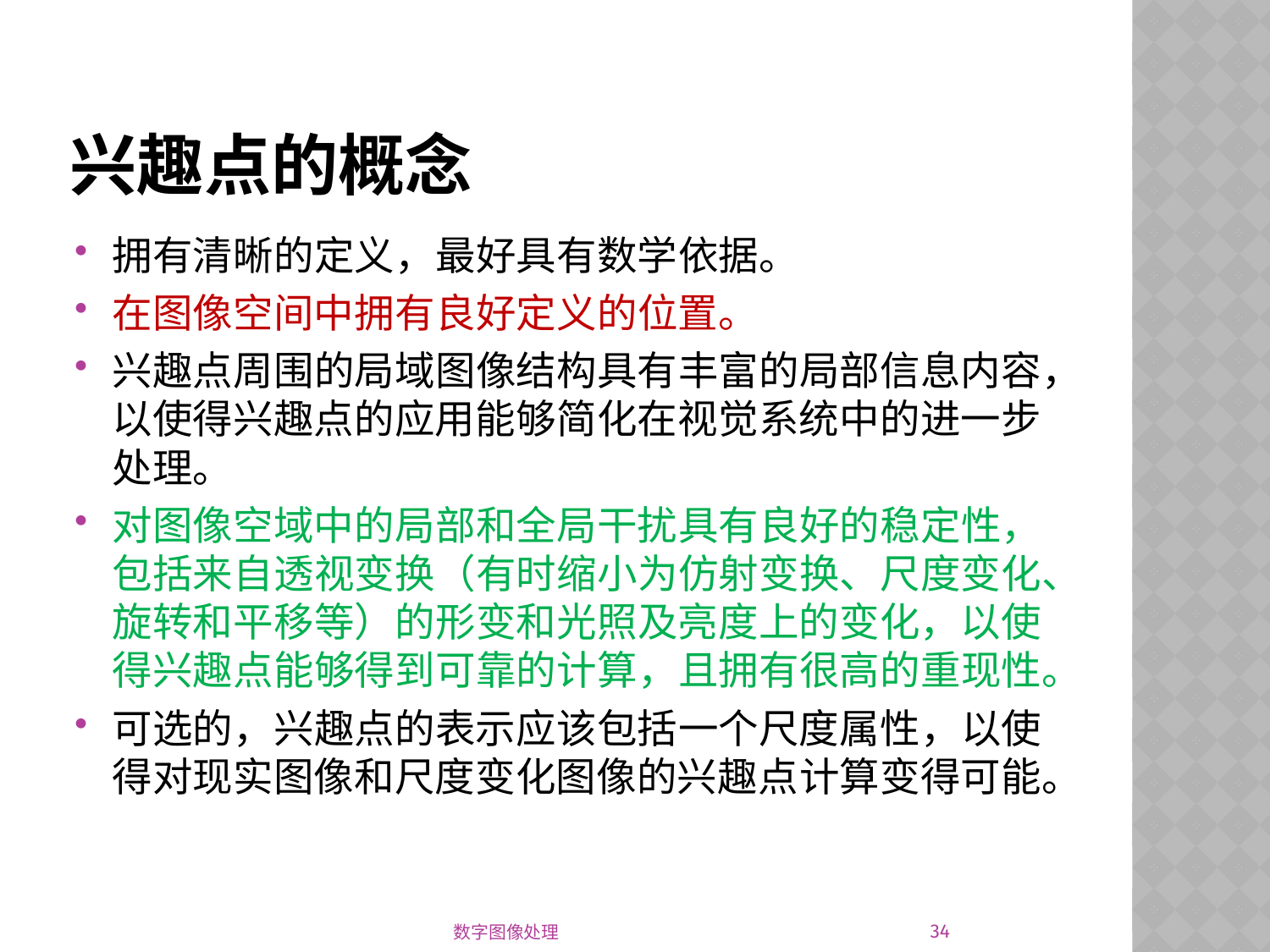

# 兴趣点的概念
拥有清晰的定义，最好具有数学依据。
在图像空间中拥有良好定义的位置。
兴趣点周围的局域图像结构具有丰富的局部信息内容，以使得兴趣点的应用能够简化在视觉系统中的进一步处理。
对图像空域中的局部和全局干扰具有良好的稳定性，包括来自透视变换（有时缩小为仿射变换、尺度变化、旋转和平移等）的形变和光照及亮度上的变化，以使得兴趣点能够得到可靠的计算，且拥有很高的重现性。
可选的，兴趣点的表示应该包括一个尺度属性，以使得对现实图像和尺度变化图像的兴趣点计算变得可能。
34
数字图像处理